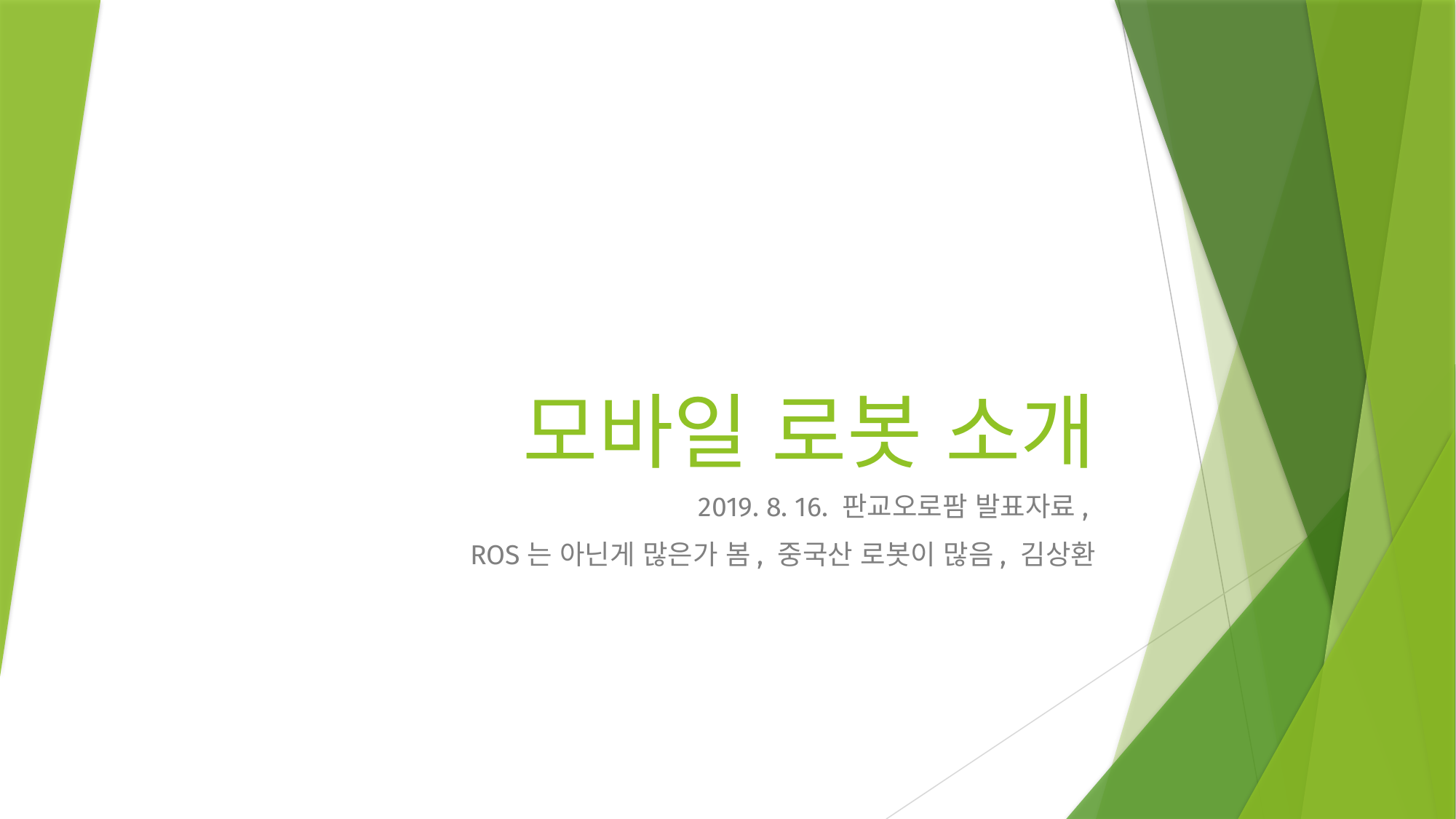

# 모바일 로봇 소개
2019. 8. 16. 판교오로팜 발표자료,
ROS는 아닌게 많은가 봄, 중국산 로봇이 많음, 김상환